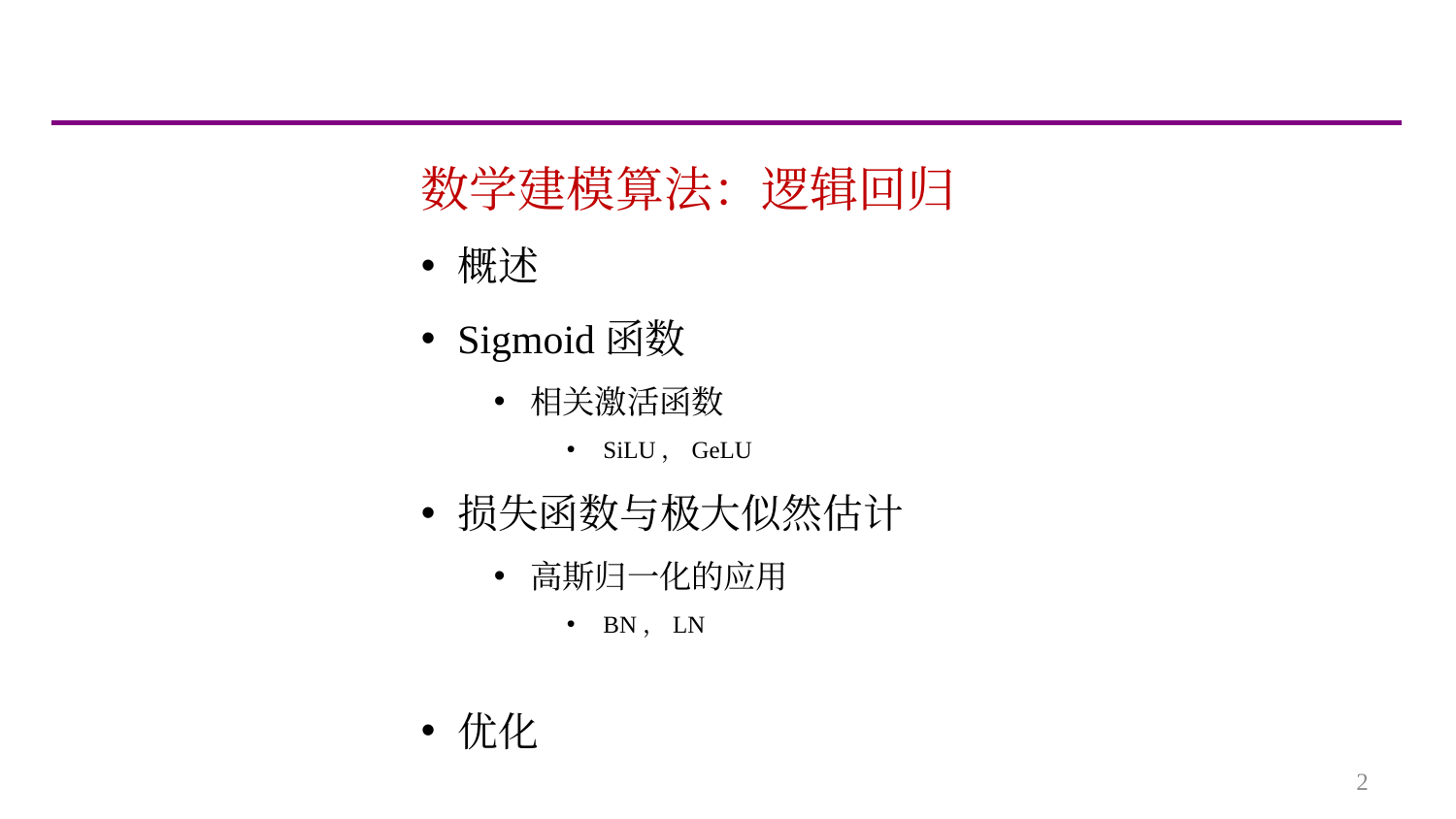

数学建模算法：逻辑回归
概述
Sigmoid函数
相关激活函数
SiLU，GeLU
损失函数与极大似然估计
高斯归一化的应用
BN，LN

优化
2